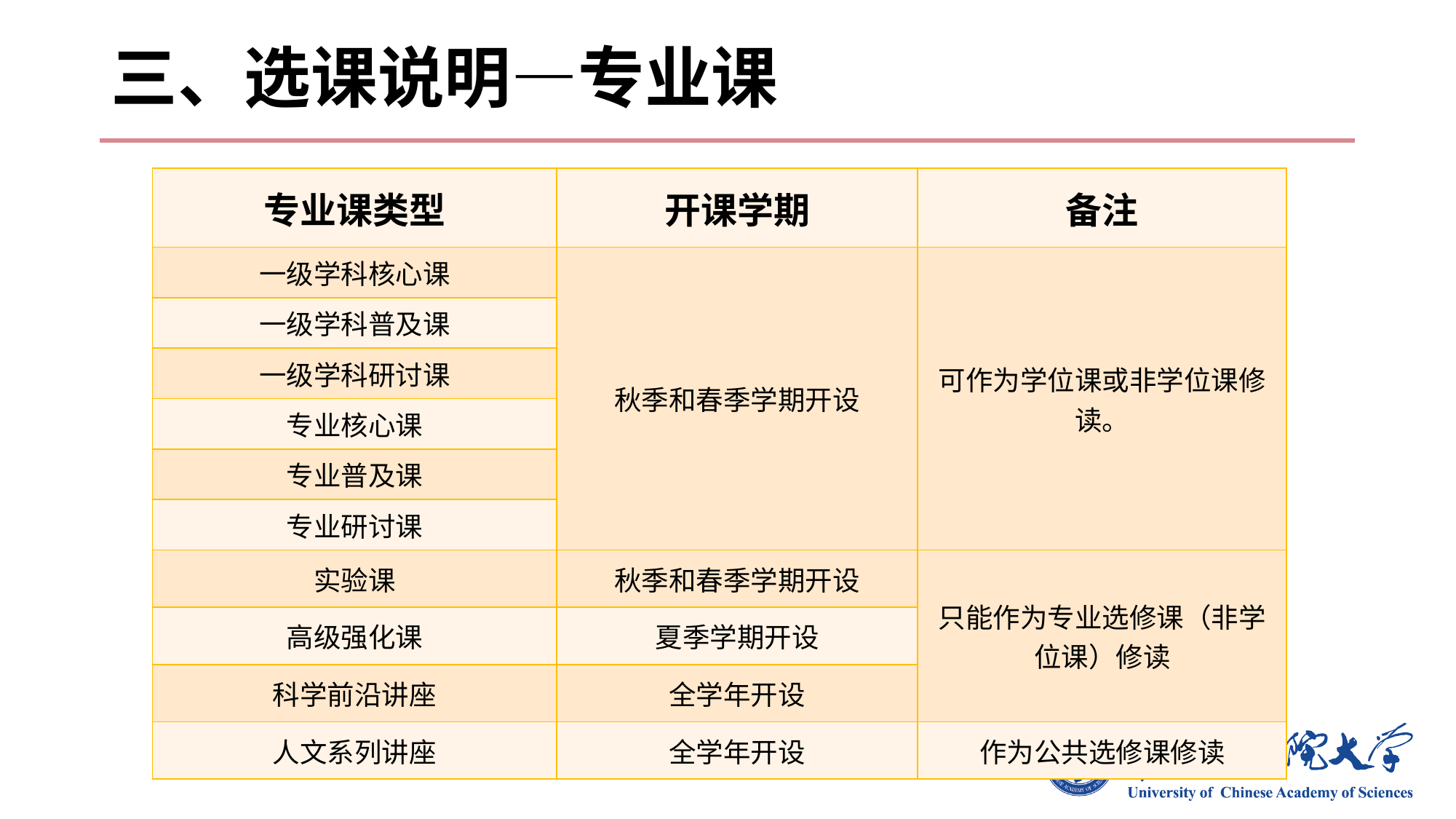

# 三、选课说明—专业课
| 专业课类型 | 开课学期 | 备注 |
| --- | --- | --- |
| 一级学科核心课 | 秋季和春季学期开设 | 可作为学位课或非学位课修读。 |
| 一级学科普及课 |  |  |
| 一级学科研讨课 |  |  |
| 专业核心课 |  |  |
| 专业普及课 |  |  |
| 专业研讨课 |  |  |
| 实验课 | 秋季和春季学期开设 | 只能作为专业选修课（非学位课）修读 |
| 高级强化课 | 夏季学期开设 |  |
| 科学前沿讲座 | 全学年开设 |  |
| 人文系列讲座 | 全学年开设 | 作为公共选修课修读 |